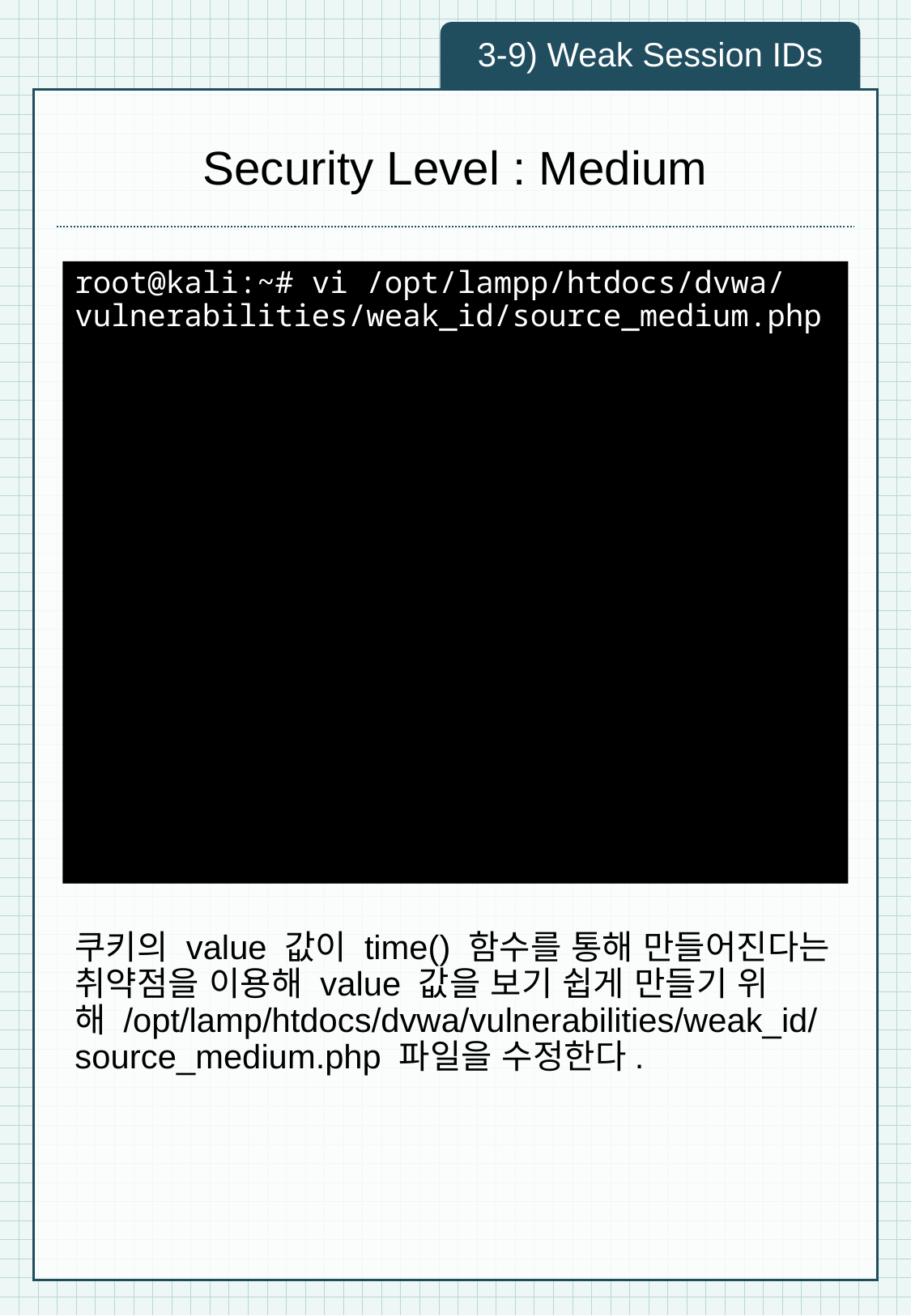

3-9) Weak Session IDs

# Security Level : Medium
root@kali:~# vi /opt/lampp/htdocs/dvwa/vulnerabilities/weak_id/source_medium.php
쿠키의 value 값이 time() 함수를 통해 만들어진다는 취약점을 이용해 value 값을 보기 쉽게 만들기 위해 /opt/lamp/htdocs/dvwa/vulnerabilities/weak_id/source_medium.php 파일을 수정한다.